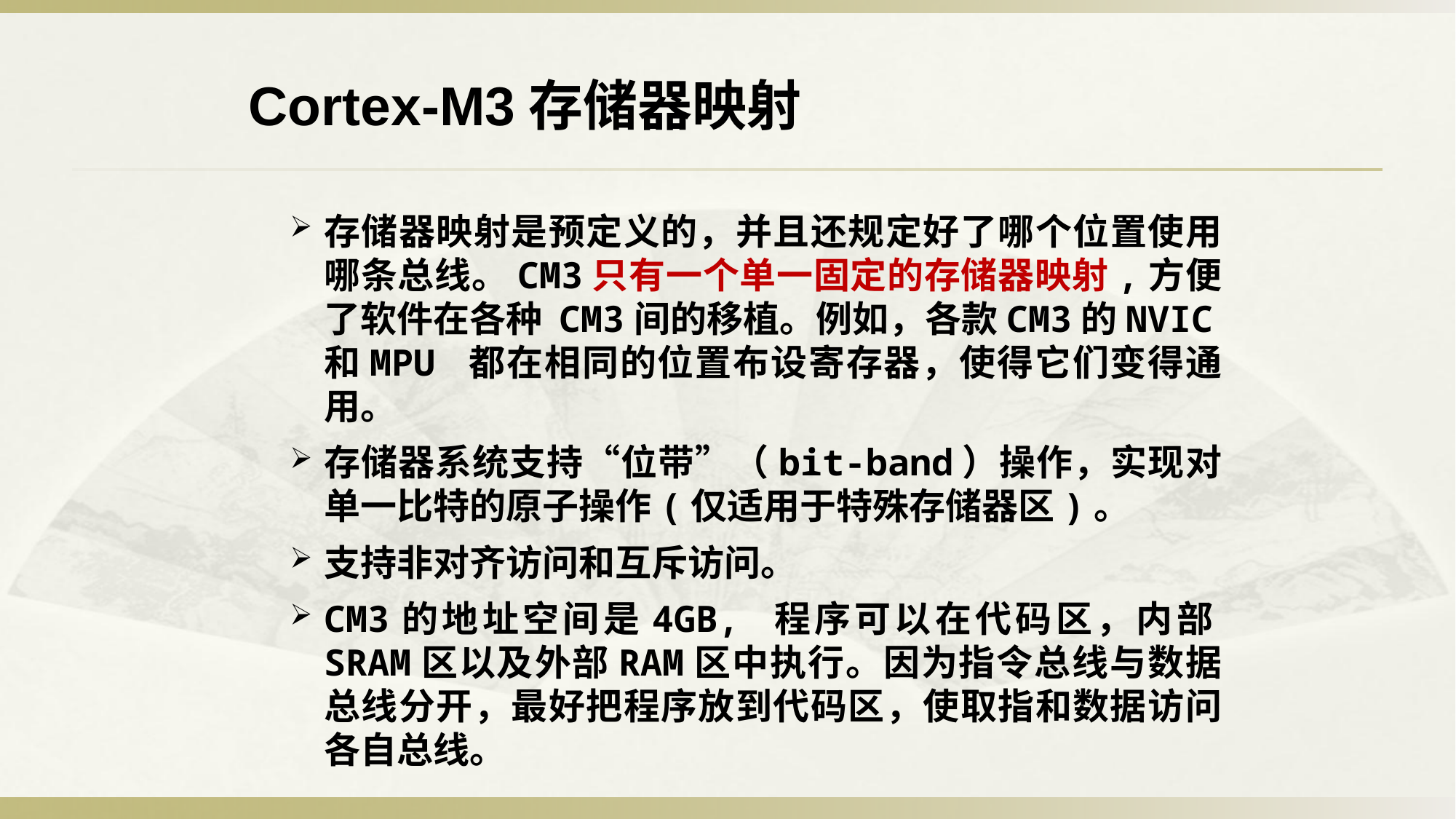

Cortex-M3存储器映射
存储器映射是预定义的，并且还规定好了哪个位置使用哪条总线。CM3只有一个单一固定的存储器映射,方便了软件在各种 CM3间的移植。例如，各款CM3的NVIC和MPU 都在相同的位置布设寄存器，使得它们变得通用。
存储器系统支持“位带”（bit‐band）操作，实现对单一比特的原子操作(仅适用于特殊存储器区)。
支持非对齐访问和互斥访问。
CM3的地址空间是4GB, 程序可以在代码区，内部SRAM区以及外部RAM区中执行。因为指令总线与数据总线分开，最好把程序放到代码区，使取指和数据访问各自总线。